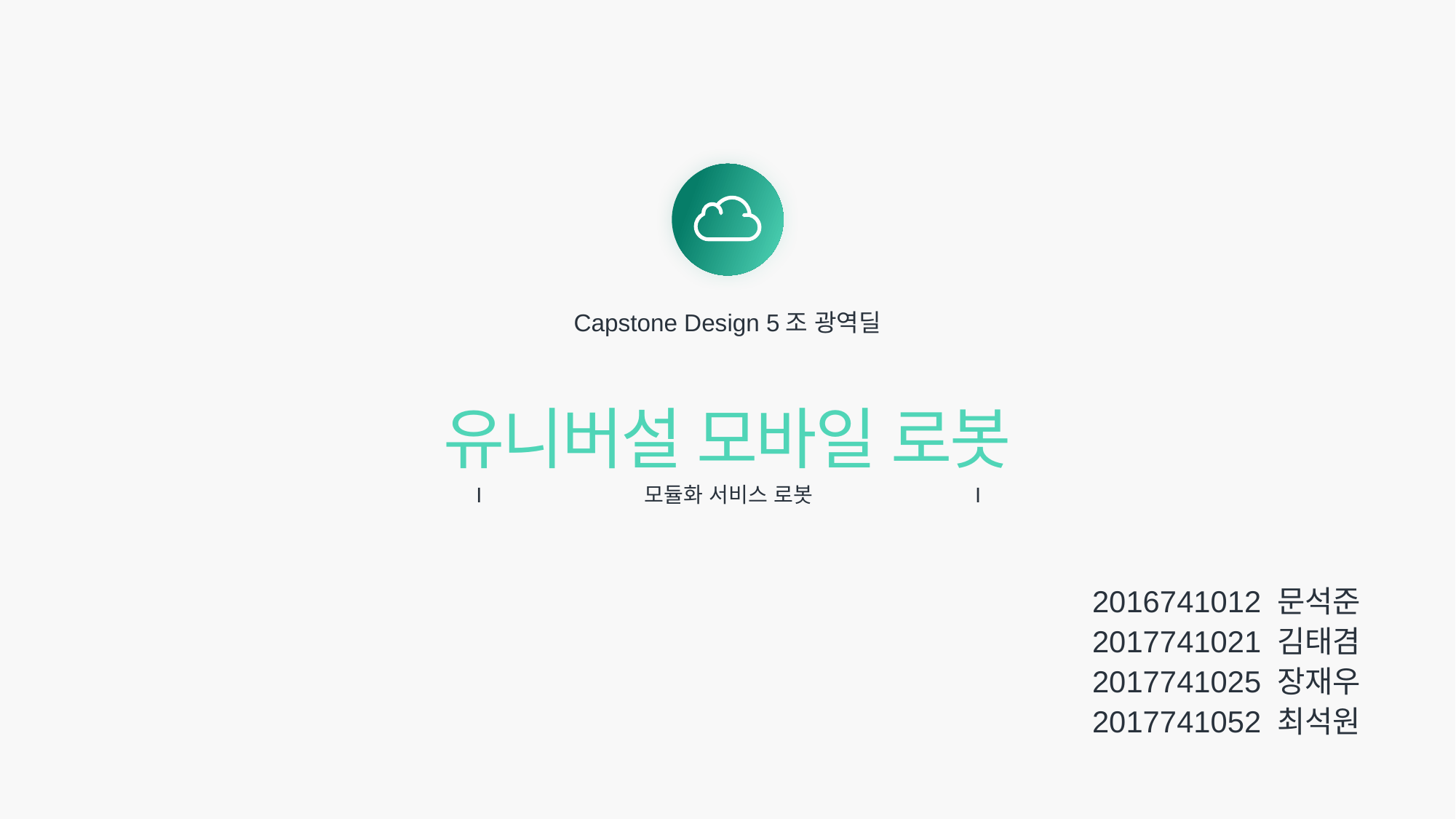

Capstone Design 5조 광역딜
유니버설 모바일 로봇
I
모듈화 서비스 로봇
I
2016741012 문석준
2017741021 김태겸
2017741025 장재우
2017741052 최석원